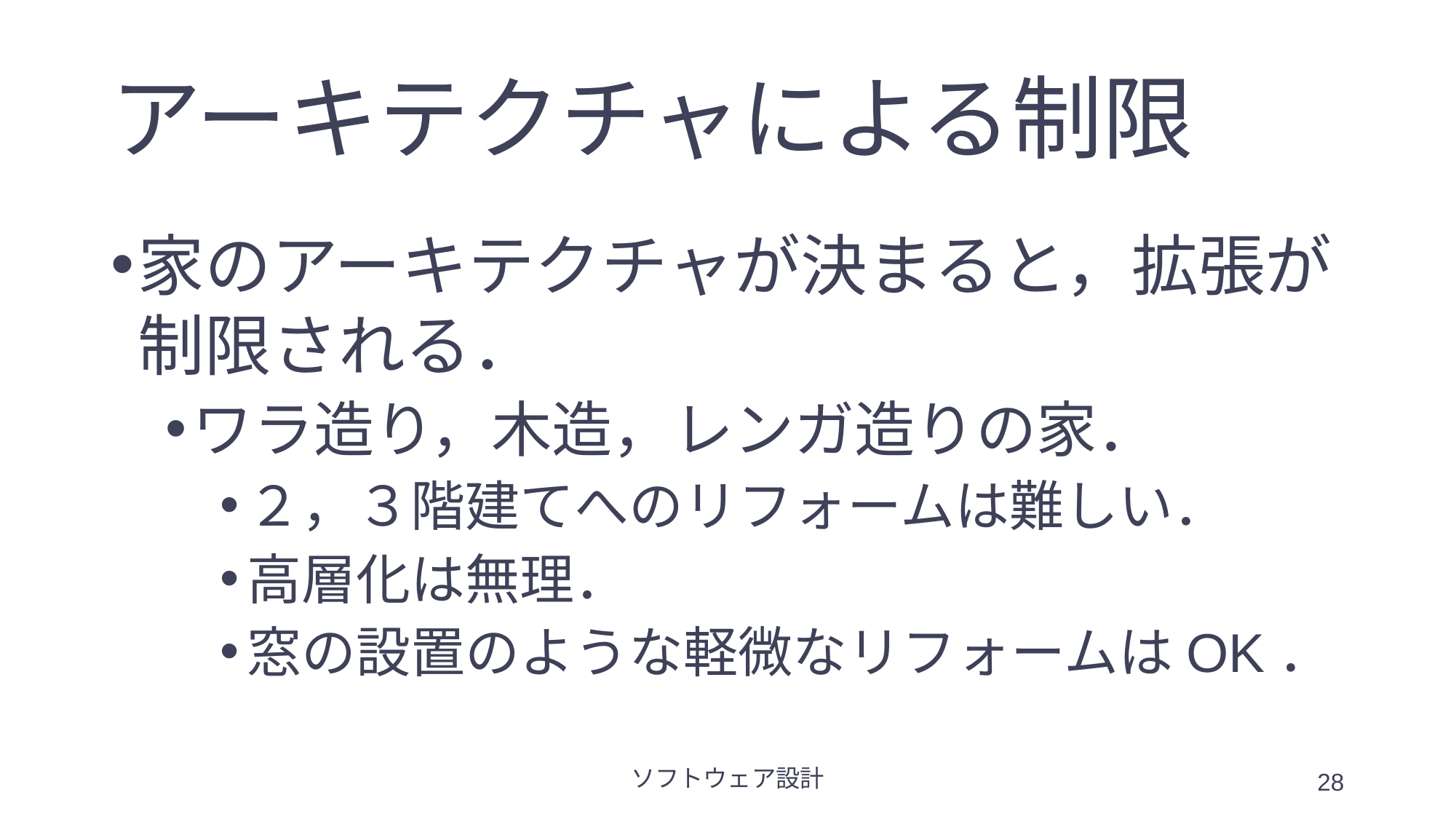

# アーキテクチャによる制限
家のアーキテクチャが決まると，拡張が制限される．
ワラ造り，木造，レンガ造りの家．
２，３階建てへのリフォームは難しい．
高層化は無理．
窓の設置のような軽微なリフォームはOK．

ソフトウェア設計
28